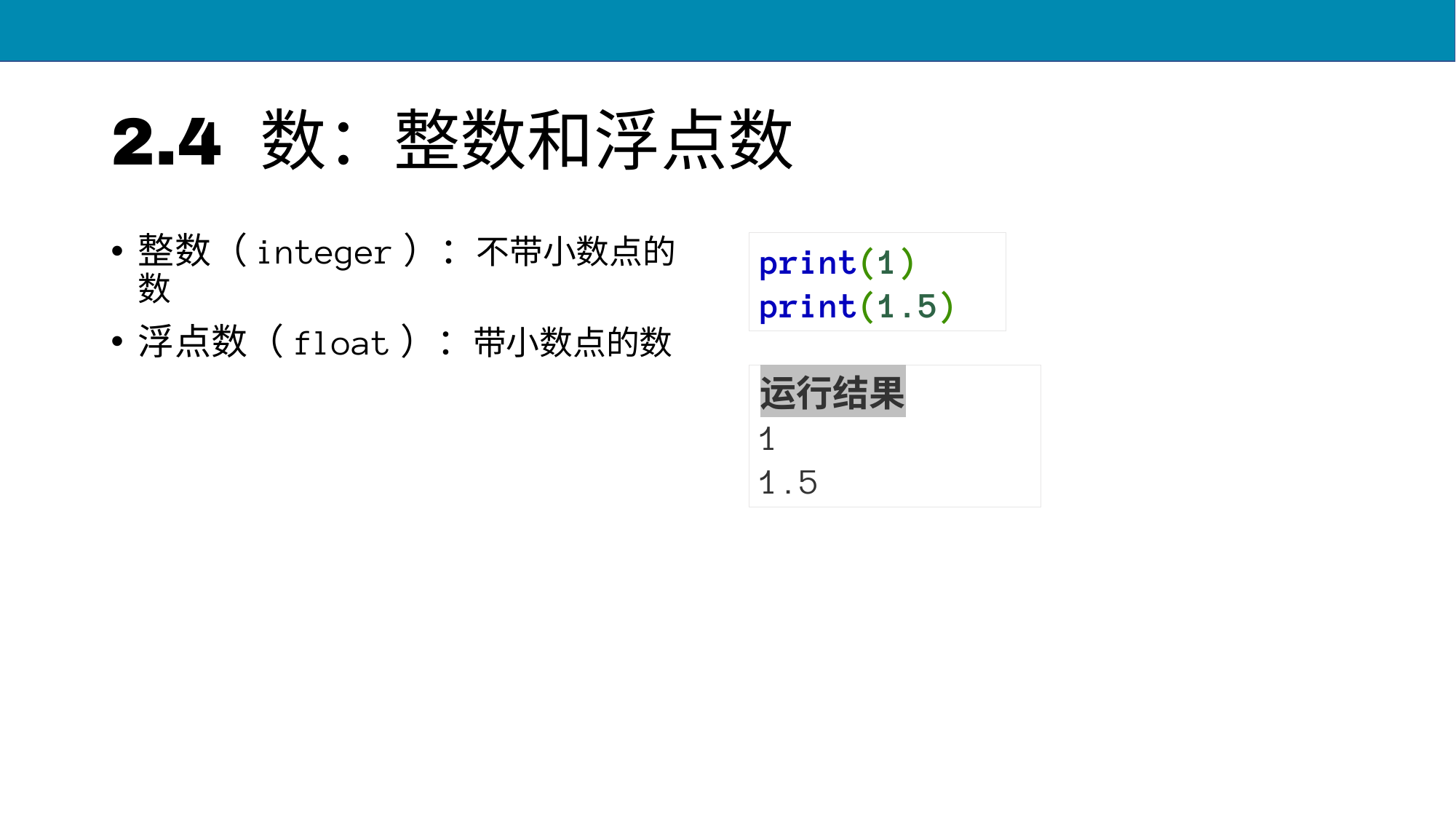

# 2.4 数：整数和浮点数
整数（integer）：不带小数点的数
浮点数（float）：带小数点的数

print(1)
print(1.5)
运行结果
1
1.5